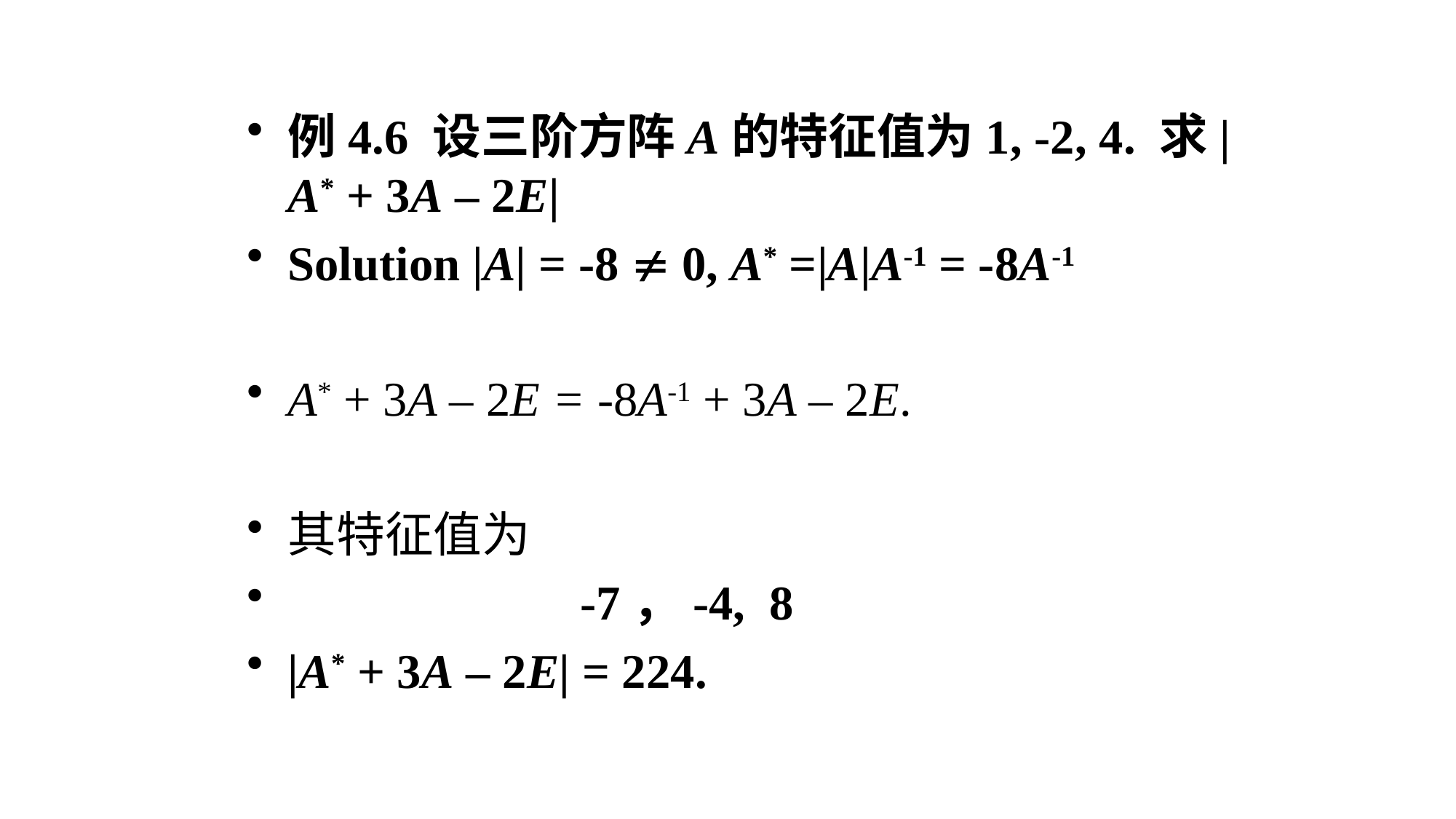

例4.6 设三阶方阵A的特征值为1, -2, 4. 求|A* + 3A – 2E|
Solution |A| = -8 ≠ 0, A* =|A|A-1 = -8A-1

A* + 3A – 2E = -8A-1 + 3A – 2E.

其特征值为
                        -7，-4,  8
|A* + 3A – 2E| = 224.